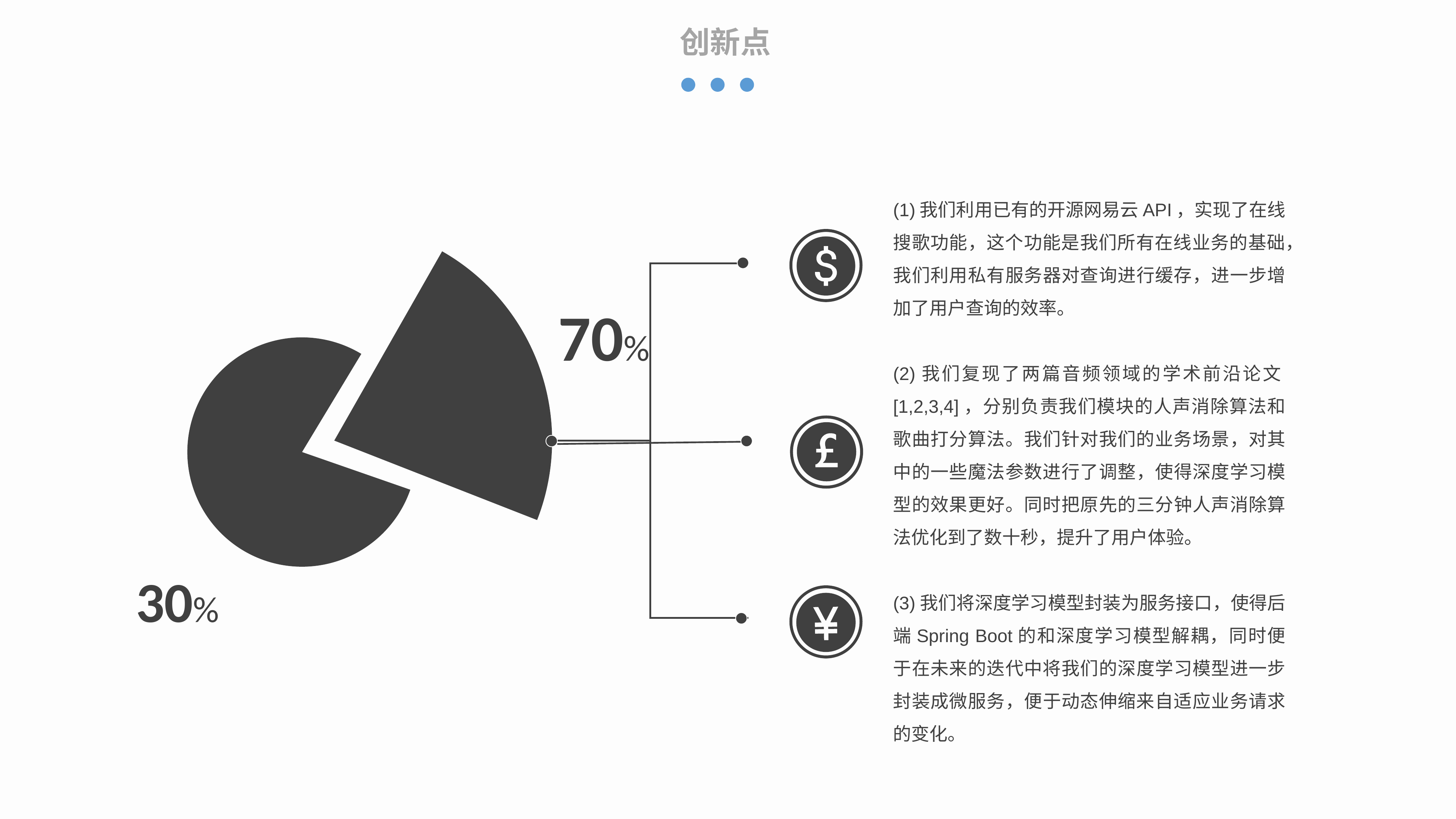

创新点

(1)我们利用已有的开源网易云API，实现了在线搜歌功能，这个功能是我们所有在线业务的基础，我们利用私有服务器对查询进行缓存，进一步增加了用户查询的效率。

(2)我们复现了两篇音频领域的学术前沿论文[1,2,3,4]，分别负责我们模块的人声消除算法和歌曲打分算法。我们针对我们的业务场景，对其中的一些魔法参数进行了调整，使得深度学习模型的效果更好。同时把原先的三分钟人声消除算法优化到了数十秒，提升了用户体验。

(3)我们将深度学习模型封装为服务接口，使得后端Spring Boot的和深度学习模型解耦，同时便于在未来的迭代中将我们的深度学习模型进一步封装成微服务，便于动态伸缩来自适应业务请求的变化。

70%

30%